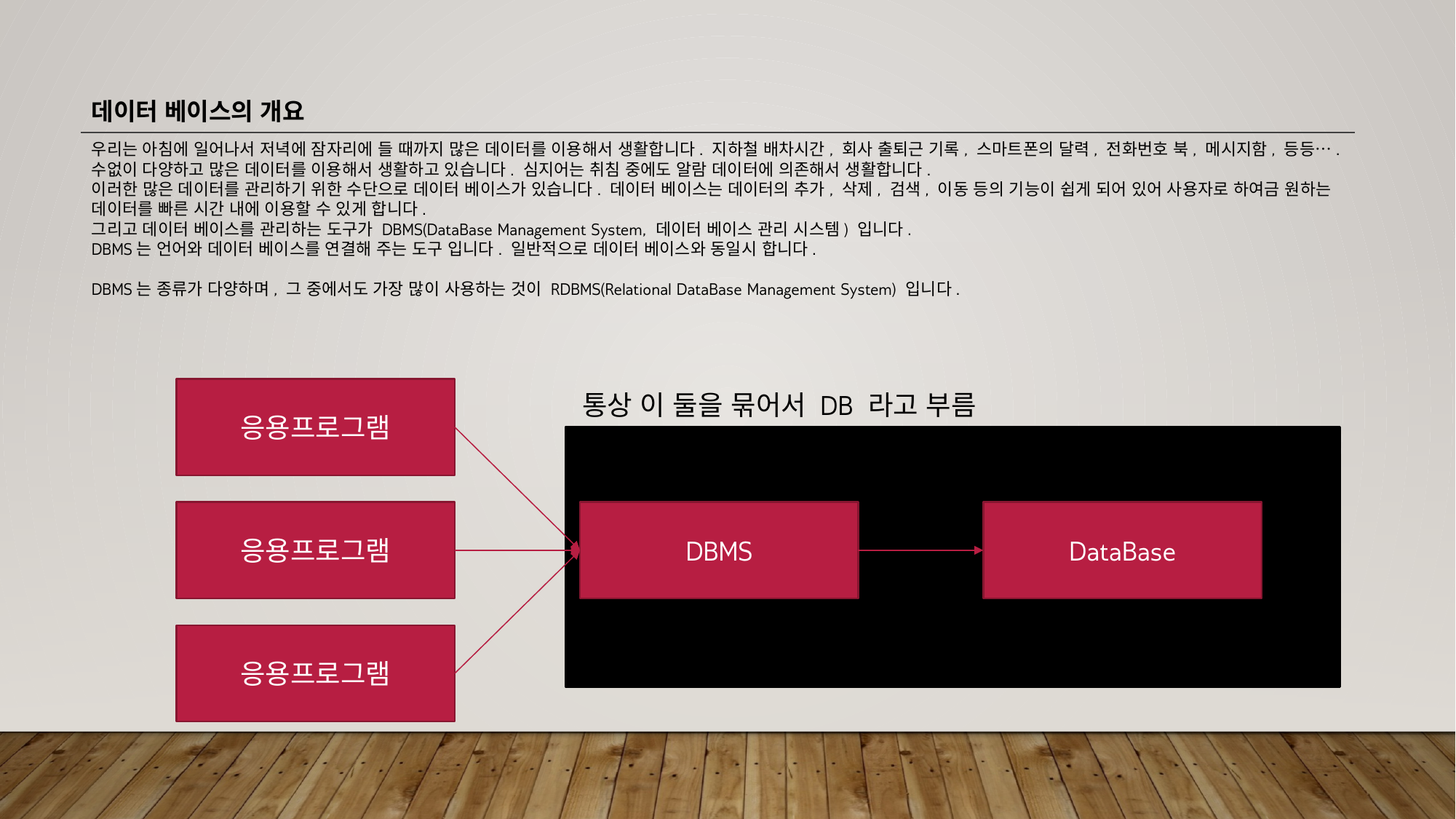

데이터 베이스의 개요
우리는 아침에 일어나서 저녁에 잠자리에 들 때까지 많은 데이터를 이용해서 생활합니다. 지하철 배차시간, 회사 출퇴근 기록, 스마트폰의 달력, 전화번호 북, 메시지함, 등등…. 수없이 다양하고 많은 데이터를 이용해서 생활하고 있습니다. 심지어는 취침 중에도 알람 데이터에 의존해서 생활합니다.
이러한 많은 데이터를 관리하기 위한 수단으로 데이터 베이스가 있습니다. 데이터 베이스는 데이터의 추가, 삭제, 검색, 이동 등의 기능이 쉽게 되어 있어 사용자로 하여금 원하는 데이터를 빠른 시간 내에 이용할 수 있게 합니다.
그리고 데이터 베이스를 관리하는 도구가 DBMS(DataBase Management System, 데이터 베이스 관리 시스템) 입니다.
DBMS는 언어와 데이터 베이스를 연결해 주는 도구 입니다. 일반적으로 데이터 베이스와 동일시 합니다.

DBMS는 종류가 다양하며, 그 중에서도 가장 많이 사용하는 것이 RDBMS(Relational DataBase Management System) 입니다.
응용프로그램
통상 이 둘을 묶어서 DB 라고 부름

DataBase
DBMS
응용프로그램
응용프로그램